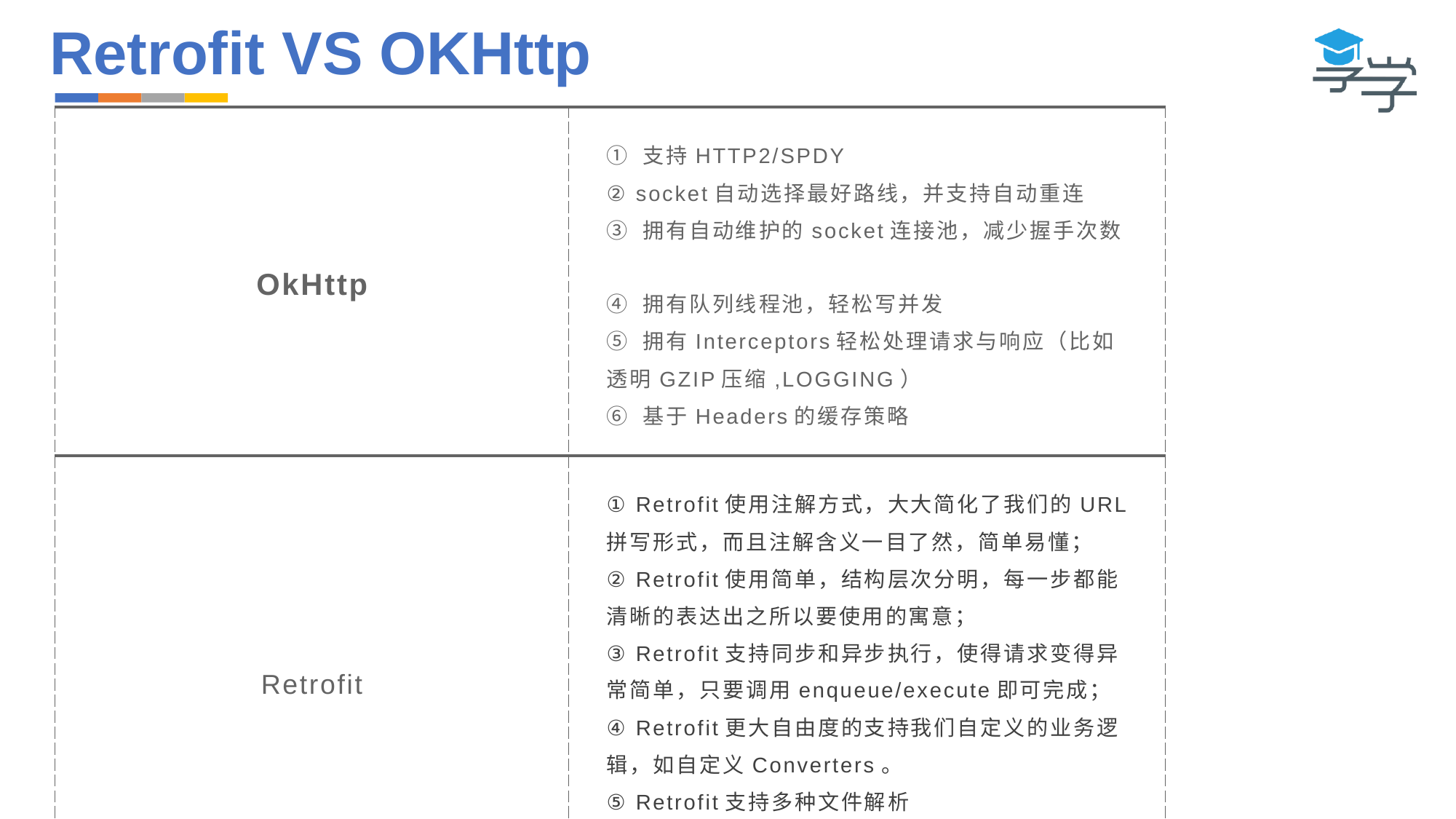

# Retrofit VS OKHttp
| OkHttp | ① 支持HTTP2/SPDY  ② socket自动选择最好路线，并支持自动重连  ③ 拥有自动维护的socket连接池，减少握手次数  ④ 拥有队列线程池，轻松写并发  ⑤ 拥有Interceptors轻松处理请求与响应（比如透明GZIP压缩,LOGGING）  ⑥ 基于Headers的缓存策略 |
| --- | --- |
| Retrofit | ① Retrofit使用注解方式，大大简化了我们的URL拼写形式，而且注解含义一目了然，简单易懂； ② Retrofit使用简单，结构层次分明，每一步都能清晰的表达出之所以要使用的寓意； ③ Retrofit支持同步和异步执行，使得请求变得异常简单，只要调用enqueue/execute即可完成； ④ Retrofit更大自由度的支持我们自定义的业务逻辑，如自定义Converters。 ⑤ Retrofit支持多种文件解析(Gson,Json,XML,Protobuf) ⑥ Retrofit支持RxJava |